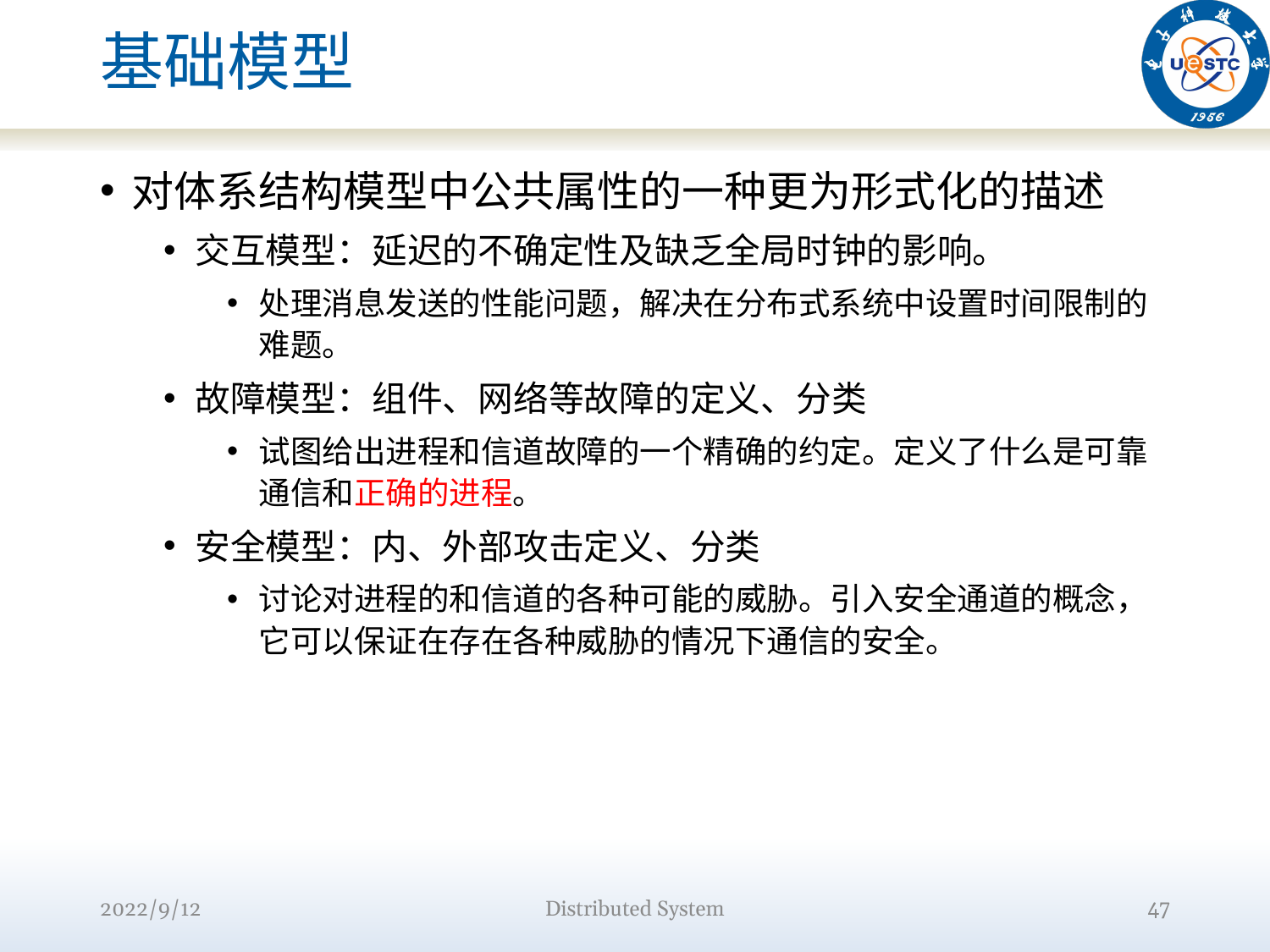

# 基础模型
对体系结构模型中公共属性的一种更为形式化的描述
交互模型：延迟的不确定性及缺乏全局时钟的影响。
处理消息发送的性能问题，解决在分布式系统中设置时间限制的难题。
故障模型：组件、网络等故障的定义、分类
试图给出进程和信道故障的一个精确的约定。定义了什么是可靠通信和正确的进程。
安全模型：内、外部攻击定义、分类
讨论对进程的和信道的各种可能的威胁。引入安全通道的概念，它可以保证在存在各种威胁的情况下通信的安全。
2022/9/12
Distributed System
47